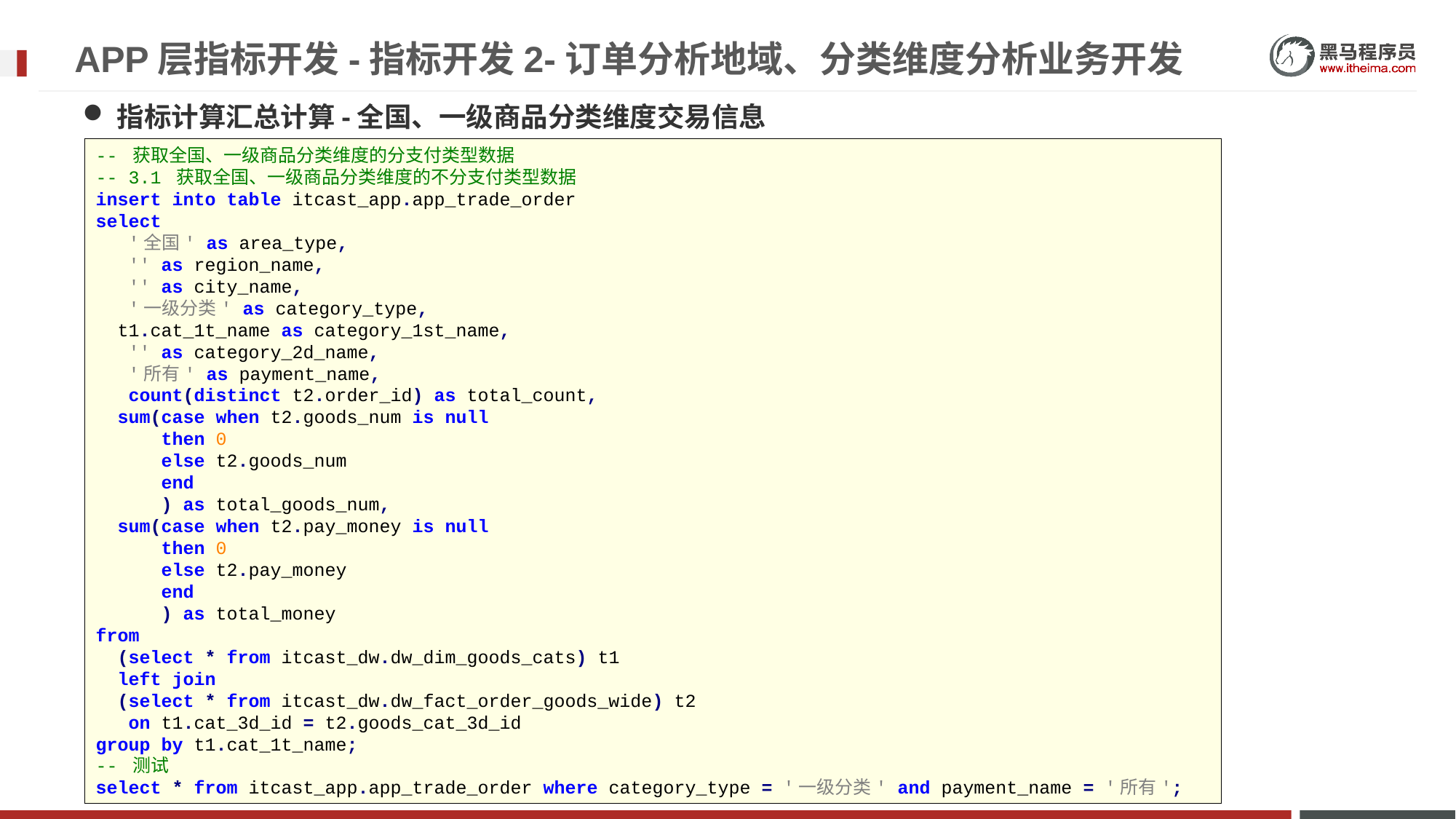

# APP层指标开发-指标开发2-订单分析地域、分类维度分析业务开发
指标计算汇总计算-全国、一级商品分类维度交易信息
-- 获取全国、一级商品分类维度的分支付类型数据
-- 3.1 获取全国、一级商品分类维度的不分支付类型数据
insert into table itcast_app.app_trade_order
select
   '全国' as area_type,
   '' as region_name,
   '' as city_name,
   '一级分类' as category_type,
  t1.cat_1t_name as category_1st_name,
   '' as category_2d_name,
   '所有' as payment_name,
   count(distinct t2.order_id) as total_count,
  sum(case when t2.goods_num is null
      then 0
      else t2.goods_num
      end
      ) as total_goods_num,
  sum(case when t2.pay_money is null
      then 0
      else t2.pay_money
      end
      ) as total_money
from
  (select * from itcast_dw.dw_dim_goods_cats) t1
  left join
  (select * from itcast_dw.dw_fact_order_goods_wide) t2
   on t1.cat_3d_id = t2.goods_cat_3d_id
group by t1.cat_1t_name;
-- 测试
select * from itcast_app.app_trade_order where category_type = '一级分类' and payment_name = '所有';